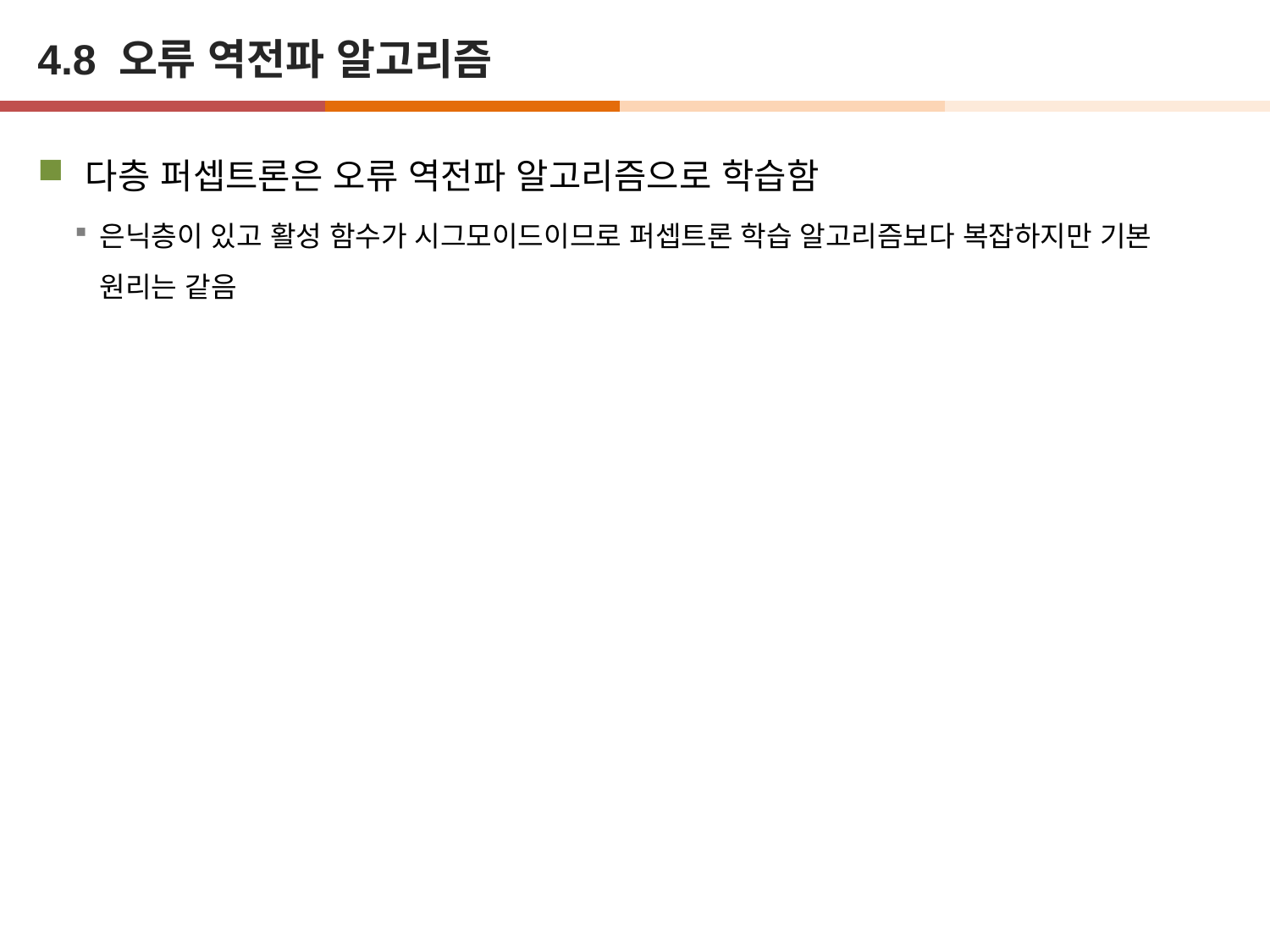

# 4.8 오류 역전파 알고리즘
다층 퍼셉트론은 오류 역전파 알고리즘으로 학습함
은닉층이 있고 활성 함수가 시그모이드이므로 퍼셉트론 학습 알고리즘보다 복잡하지만 기본 원리는 같음